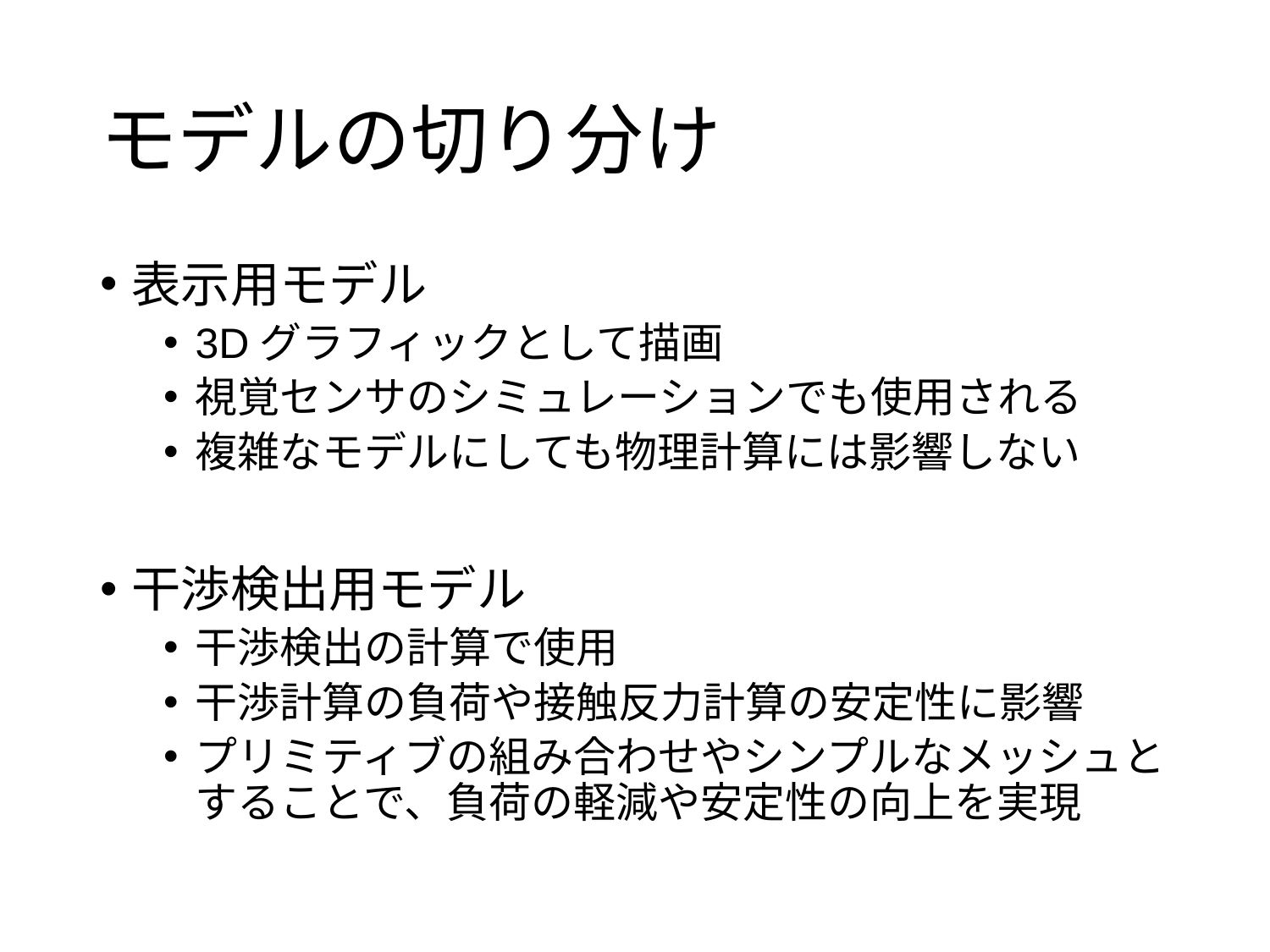

# モデルの切り分け
表示用モデル
3Dグラフィックとして描画
視覚センサのシミュレーションでも使用される
複雑なモデルにしても物理計算には影響しない

干渉検出用モデル
干渉検出の計算で使用
干渉計算の負荷や接触反力計算の安定性に影響
プリミティブの組み合わせやシンプルなメッシュとすることで、負荷の軽減や安定性の向上を実現